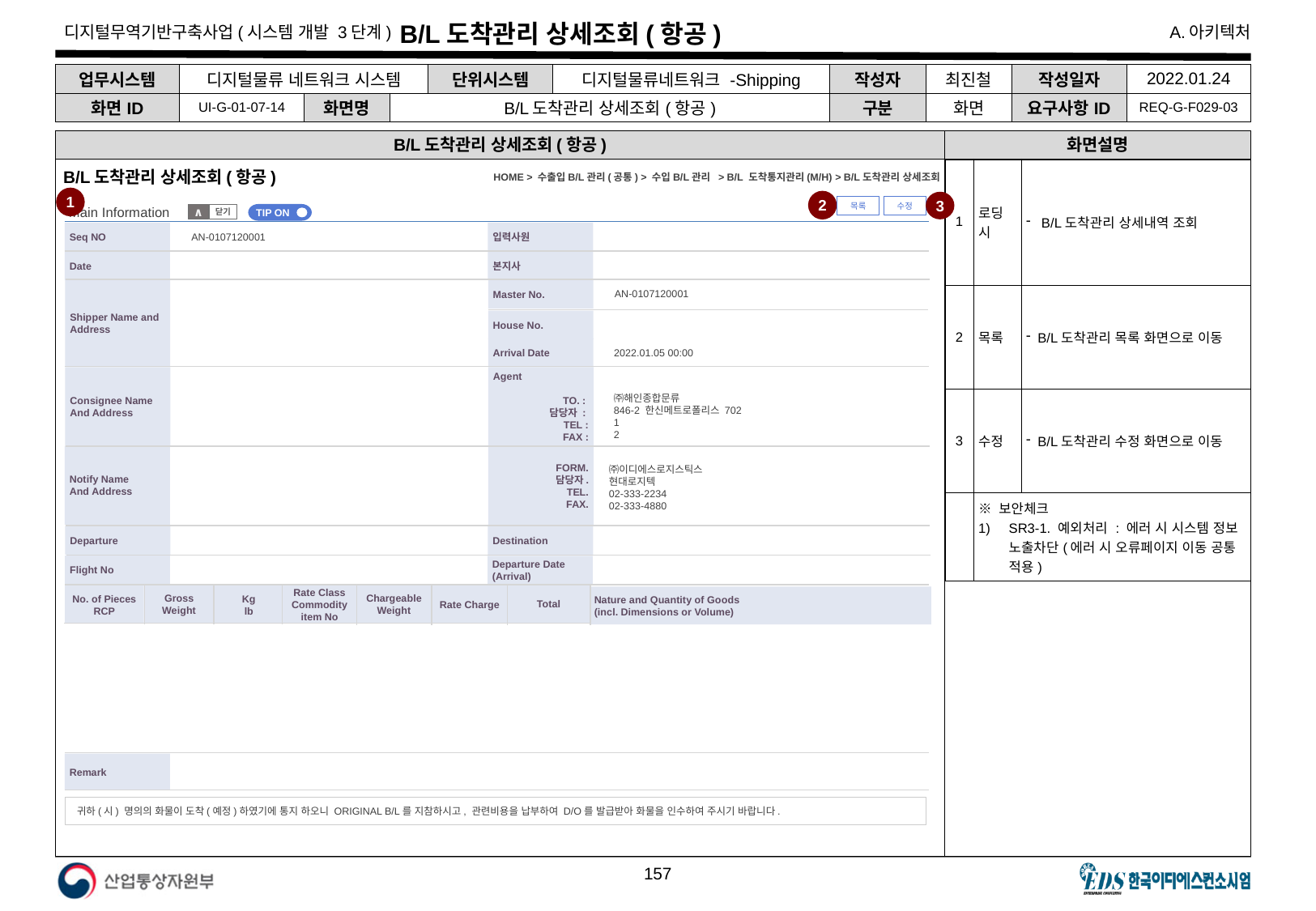

# B/L도착관리 상세조회(항공)
| 업무시스템 | 디지털물류 네트워크 시스템 |  |  | 단위시스템 | 디지털물류네트워크 -Shipping | 작성자 | 최진철 | 작성일자 | 2022.01.24 |
| --- | --- | --- | --- | --- | --- | --- | --- | --- | --- |
| 화면ID | UI-G-01-07-14 | 화면명 | B/L도착관리 상세조회(항공) |  |  | 구분 | 화면 | 요구사항ID | REQ-G-F029-03 |
B/L도착관리 상세조회(항공)
화면설명

| 1 | 로딩 시 | B/L도착관리 상세내역 조회 |
| --- | --- | --- |
| 2 | 목록 | B/L도착관리 목록 화면으로 이동 |
| 3 | 수정 | B/L도착관리 수정 화면으로 이동 |
|  | ※ 보안체크 SR3-1. 예외처리 : 에러 시 시스템 정보 노출차단(에러 시 오류페이지 이동 공통 적용) |  |
B/L도착관리 상세조회(항공)
HOME > 수출입B/L관리(공통) > 수입B/L관리  > B/L 도착통지관리(M/H) > B/L도착관리 상세조회

1
2
3
수정
목록
Main Information
TIP ON

닫기
∧
Seq NO
입력사원
AN-0107120001
Date
본지사
Shipper Name and
Address
Master No.
AN-0107120001
House No.
Arrival Date
2022.01.05 00:00
Consignee Name
And Address
Agent

TO. :
담당자 :
TEL :
FAX :
㈜해인종합문류
846-2 한신메트로폴리스 702
1
2
Notify Name
And Address
FORM.
담당자.
TEL.
FAX.
㈜이디에스로지스틱스
현대로지텍
02-333-2234
02-333-4880
Departure
Destination
Flight No
Departure Date
(Arrival)
Gross Weight
Total
Chargeable Weight
Rate Charge
Rate Class Commodity item No
No. of Pieces RCP
Kg
lb
Nature and Quantity of Goods
(incl. Dimensions or Volume)
Remark
귀하(시) 명의의 화물이 도착(예정)하였기에 통지 하오니 ORIGINAL B/L를 지참하시고, 관련비용을 납부하여 D/O를 발급받아 화물을 인수하여 주시기 바랍니다.